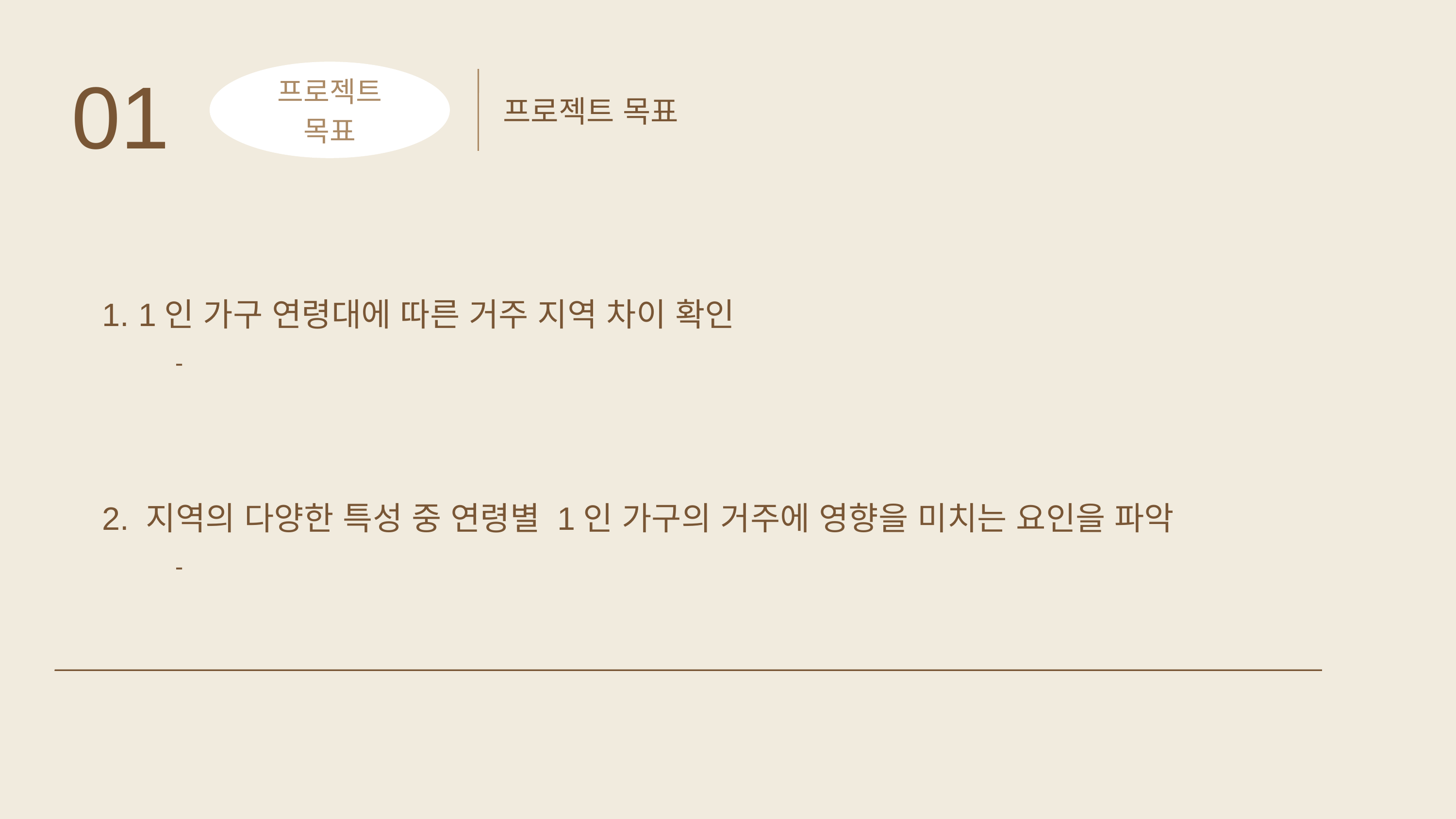

01

프로젝트
목표

프로젝트 목표
1인 가구 연령대에 따른 거주 지역 차이 확인
	-

2. 지역의 다양한 특성 중 연령별 1인 가구의 거주에 영향을 미치는 요인을 파악
	-